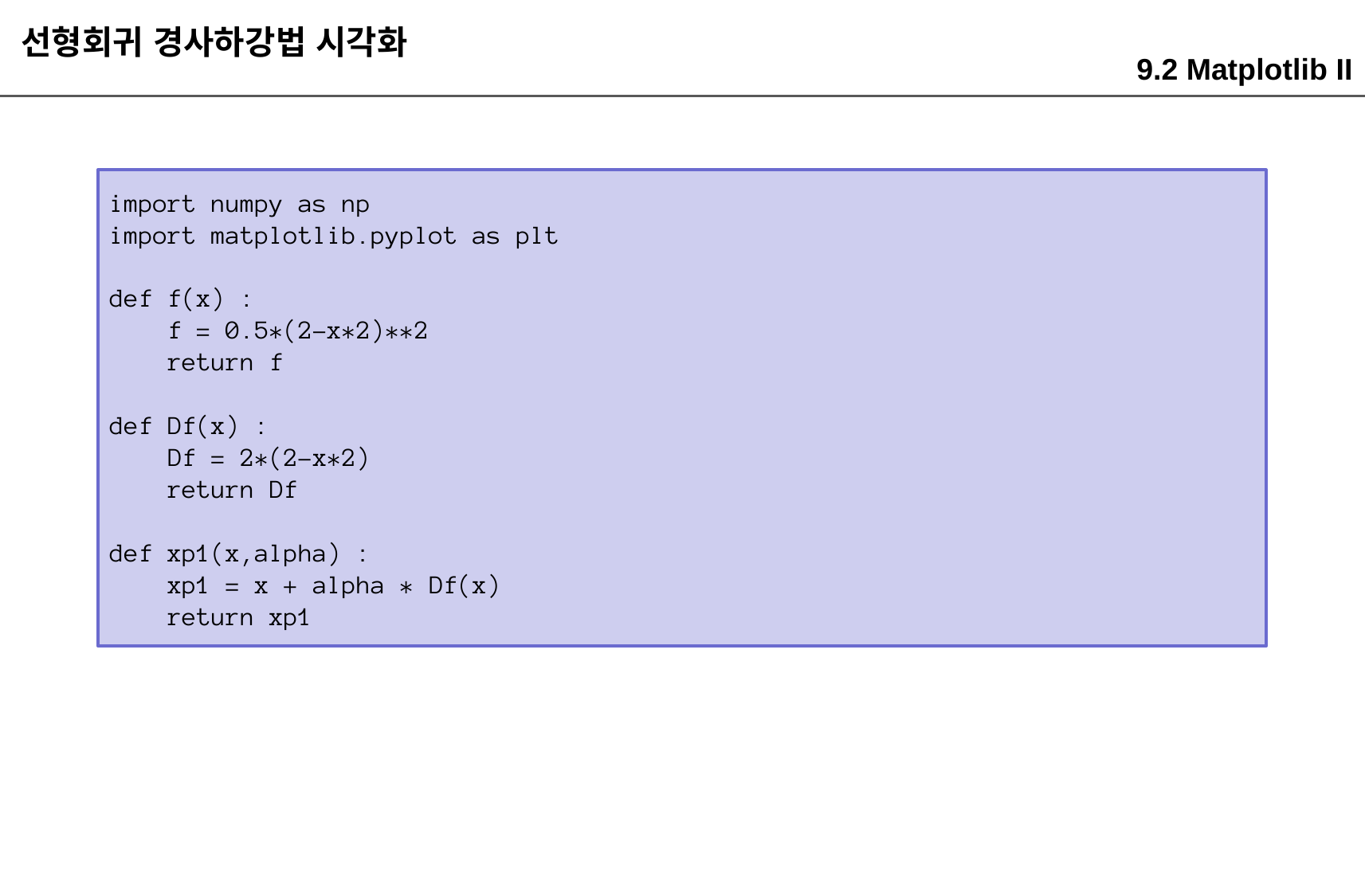

선형회귀 경사하강법 시각화
9.2 Matplotlib II
import numpy as np
import matplotlib.pyplot as plt

def f(x) :
    f = 0.5*(2-x*2)**2
    return f

def Df(x) :
    Df = 2*(2-x*2)
    return Df

def xp1(x,alpha) :
    xp1 = x + alpha * Df(x)
    return xp1